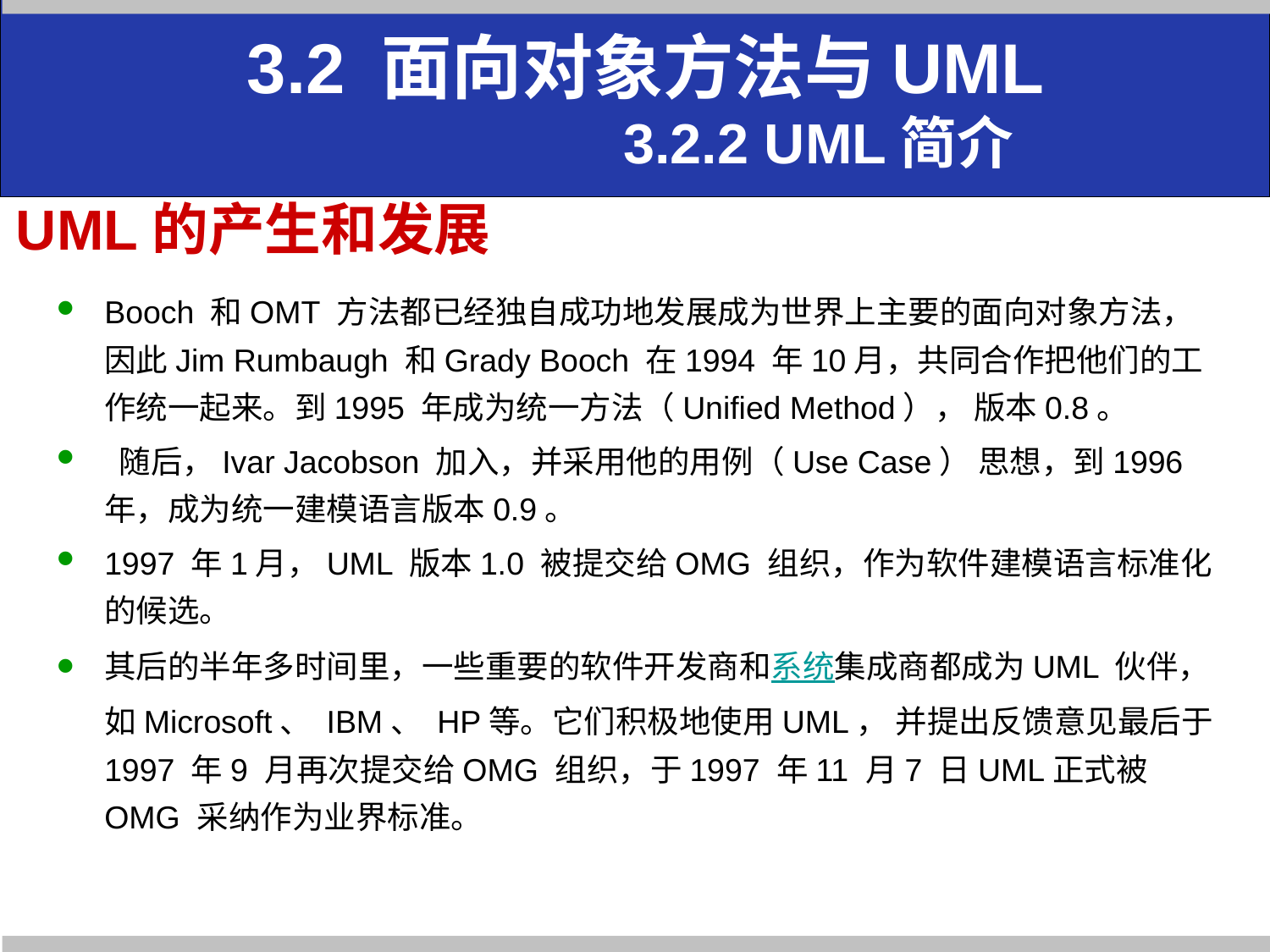

3.2 面向对象方法与UML
                 3.2.2 UML简介
# UML的产生和发展
Booch 和OMT 方法都已经独自成功地发展成为世界上主要的面向对象方法，因此Jim Rumbaugh 和Grady Booch 在1994 年10月，共同合作把他们的工作统一起来。到1995 年成为统一方法（Unified Method）， 版本0.8。
 随后，Ivar Jacobson 加入，并采用他的用例（Use Case） 思想，到1996 年，成为统一建模语言版本0.9。
1997 年1月，UML 版本1.0 被提交给OMG 组织，作为软件建模语言标准化的候选。
其后的半年多时间里，一些重要的软件开发商和系统集成商都成为UML 伙伴，如Microsoft、 IBM、 HP等。它们积极地使用UML， 并提出反馈意见最后于1997 年9 月再次提交给OMG 组织，于1997 年11 月7 日UML正式被OMG 采纳作为业界标准。
295